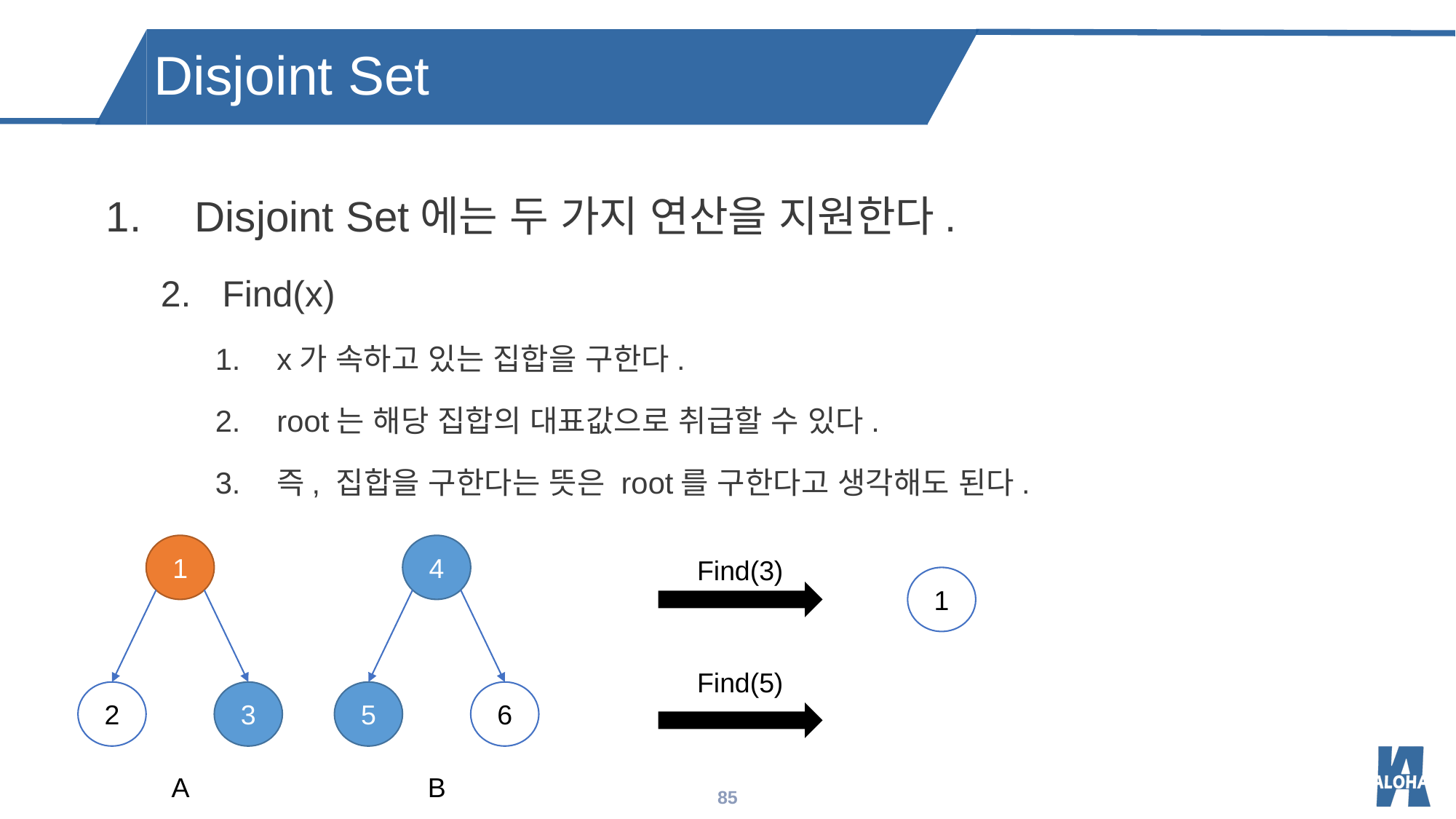

Disjoint Set
Disjoint Set에는 두 가지 연산을 지원한다.
Find(x)
x가 속하고 있는 집합을 구한다.
root는 해당 집합의 대표값으로 취급할 수 있다.
즉, 집합을 구한다는 뜻은 root를 구한다고 생각해도 된다.
4
1
Find(3)
1

Find(5)
2
3
5
6

A
B
85